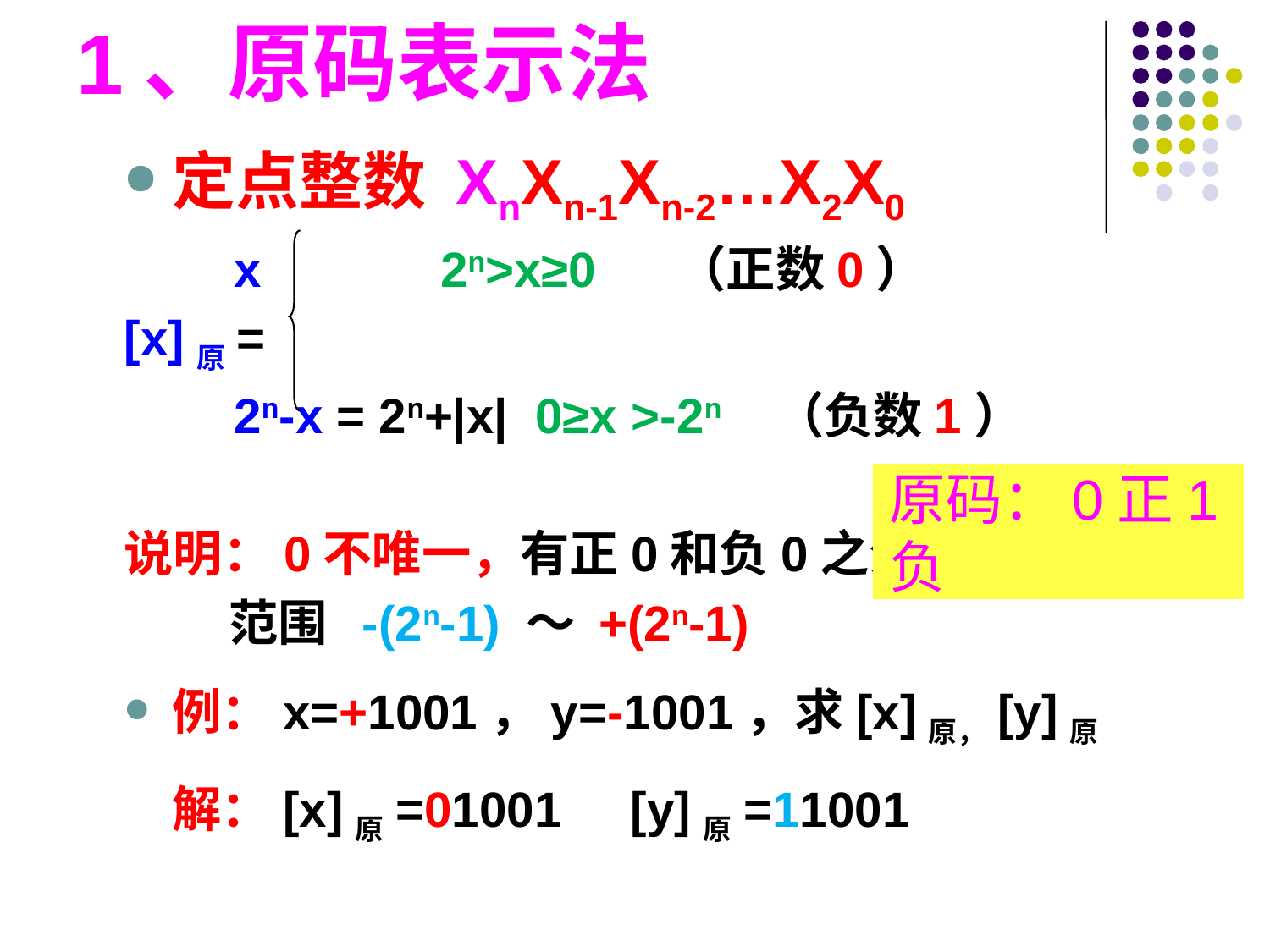

1、原码表示法
定点整数 XnXn-1Xn-2…X2X0
        x             2n>x≥0     （正数0）
[x]原=
        2n-x = 2n+|x|  0≥x >-2n   （负数1）

说明：0不唯一，有正0和负0之分
    范围  -(2n-1) ～ +(2n-1)
例：x=+1001，y=-1001，求[x]原，[y]原
	解：[x]原=01001     [y]原=11001

原码：0正1负
#
13